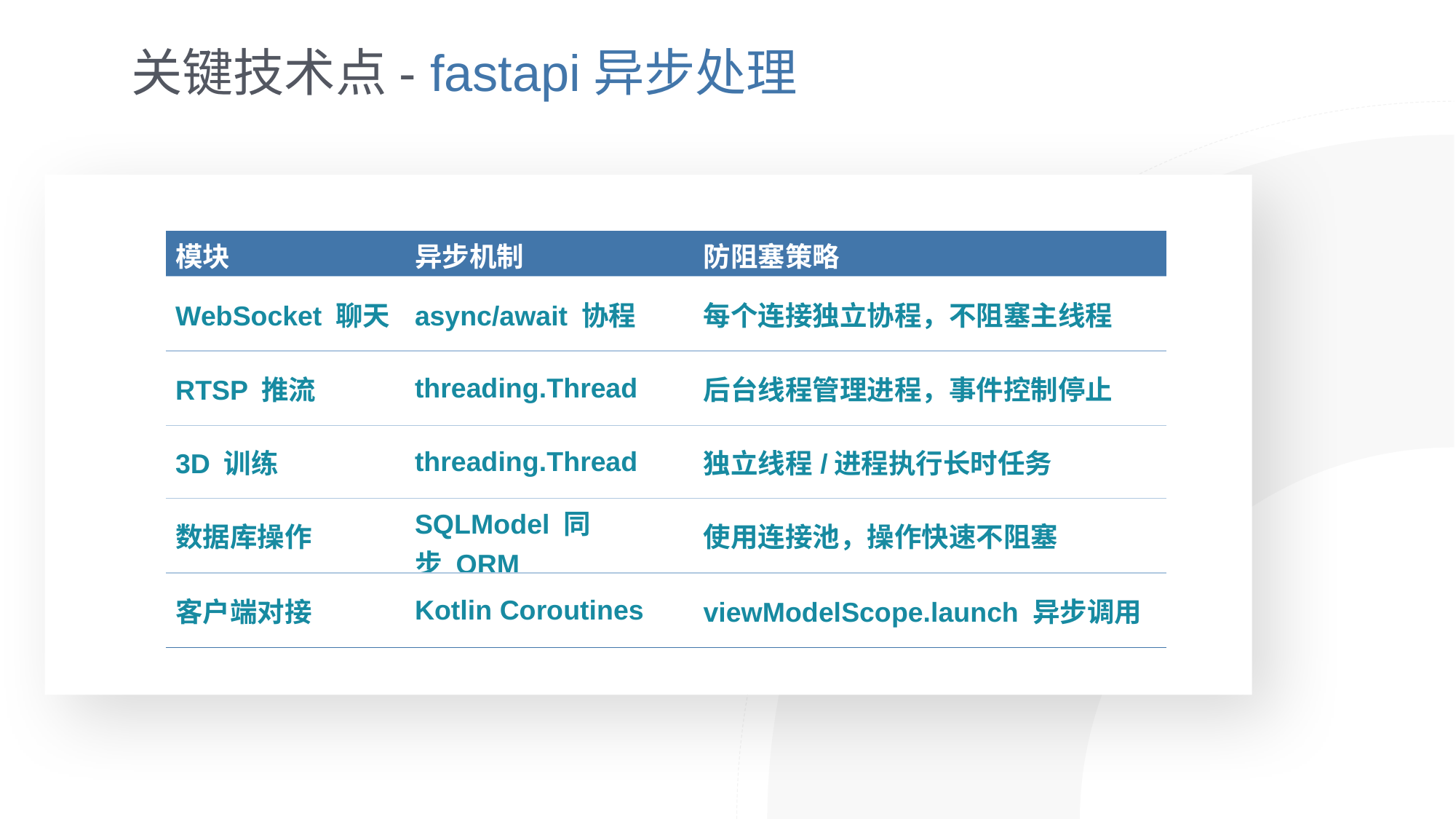

关键技术点- fastapi异步处理

e7d195523061f1c03a90ee8e42cb24248e56383cd534985688F9F494128731F165EE95AB4B0C0A38076AAEA07667B1565C446FC45FF01DFB0E885BCDBDF3A284F3DB14DA61DD97F0BAB2E6C668FB4931D588590651A0FE2FDD680AB332B0F27B00BAA633757060540CF4A7AF683A0687DD2A4BB3192B54D2F12D0C77EE38C6112D83D1716E902AE6
| 模块 | 异步机制 | 防阻塞策略 |
| --- | --- | --- |
| WebSocket 聊天 | async/await 协程 | 每个连接独立协程，不阻塞主线程 |
| RTSP 推流 | threading.Thread | 后台线程管理进程，事件控制停止 |
| 3D 训练 | threading.Thread | 独立线程/进程执行长时任务 |
| 数据库操作 | SQLModel 同步 ORM | 使用连接池，操作快速不阻塞 |
| 客户端对接 | Kotlin Coroutines | viewModelScope.launch 异步调用 |